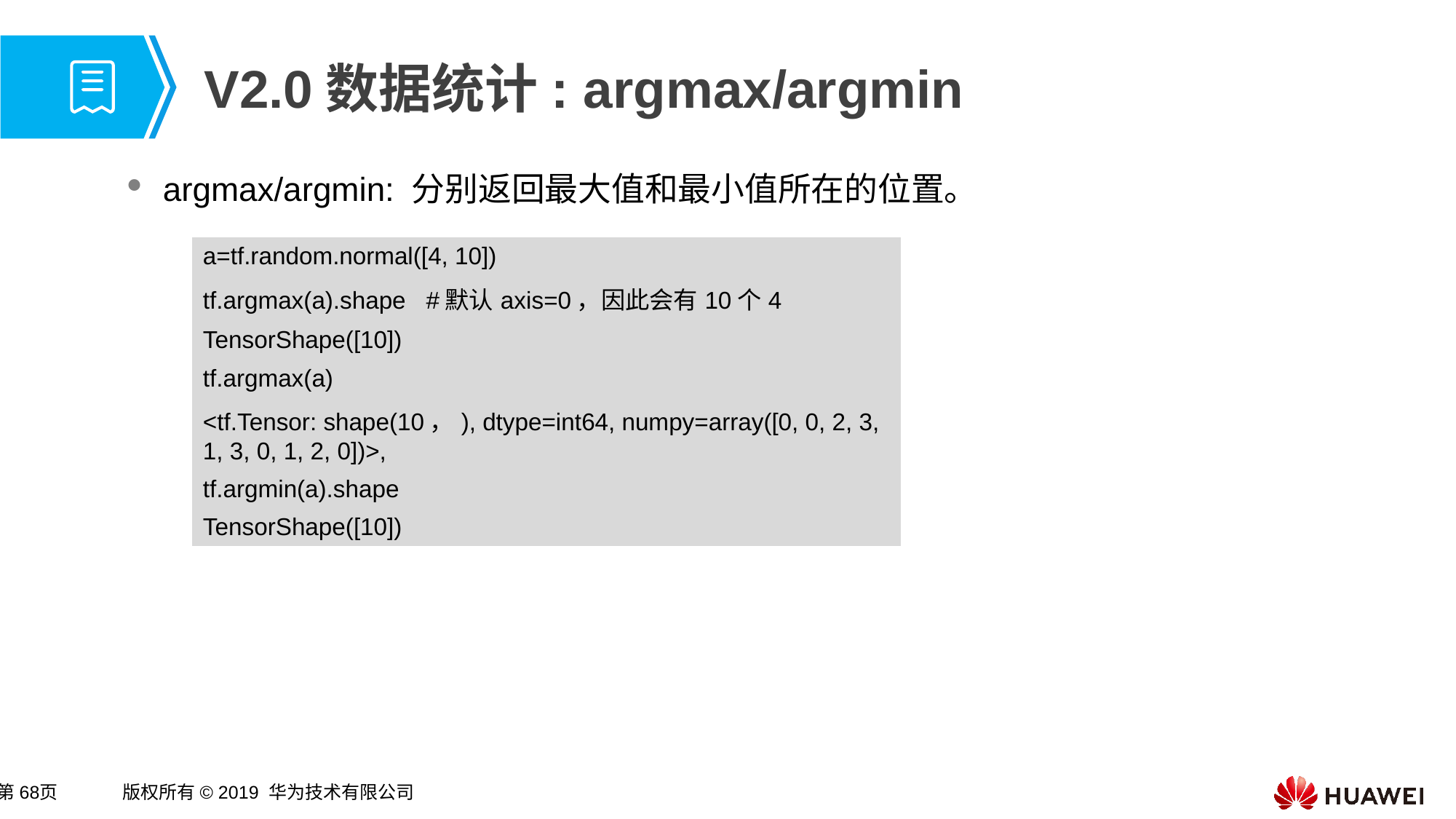

# V2.0数据统计: argmax/argmin
argmax/argmin: 分别返回最大值和最小值所在的位置。

| a=tf.random.normal([4, 10]) |
| --- |
| tf.argmax(a).shape #默认axis=0，因此会有10个4 |
| TensorShape([10]) |
| tf.argmax(a) |
| <tf.Tensor: shape(10，), dtype=int64, numpy=array([0, 0, 2, 3, 1, 3, 0, 1, 2, 0])>, |
| tf.argmin(a).shape |
| TensorShape([10]) |